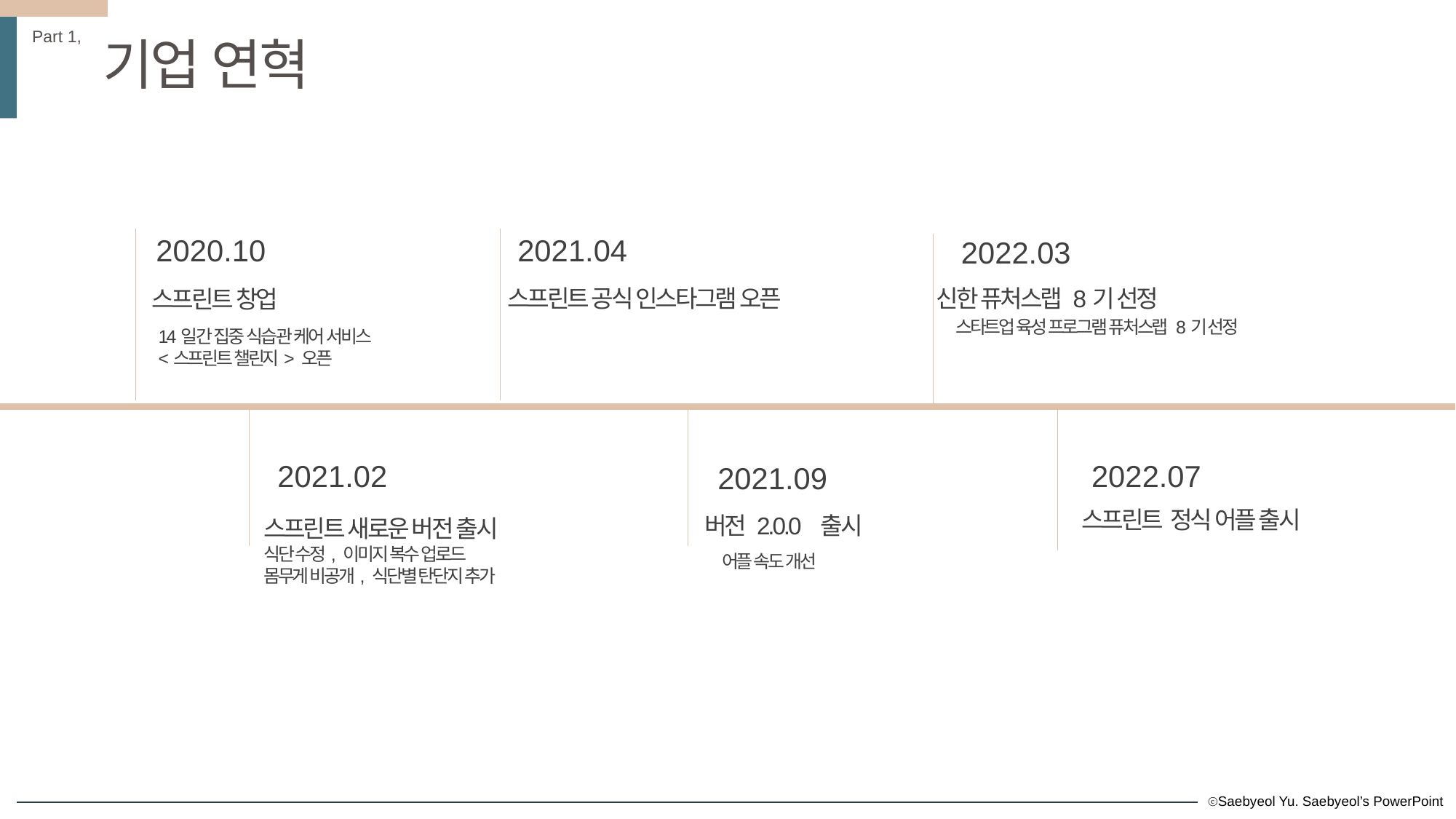

Part 1,
기업 연혁
2020.10
2021.04
2022.03
신한 퓨처스랩 8기 선정
스프린트 공식 인스타그램 오픈
스프린트 창업
스타트업 육성 프로그램 퓨처스랩 8기 선정
14일간 집중 식습관 케어 서비스
<스프린트 챌린지> 오픈
2022.07
2021.02
2021.09
스프린트  정식 어플 출시
버전 2.0.0   출시
스프린트 새로운 버전 출시
식단 수정, 이미지 복수 업로드
몸무게 비공개, 식단별 탄단지 추가
어플 속도 개선